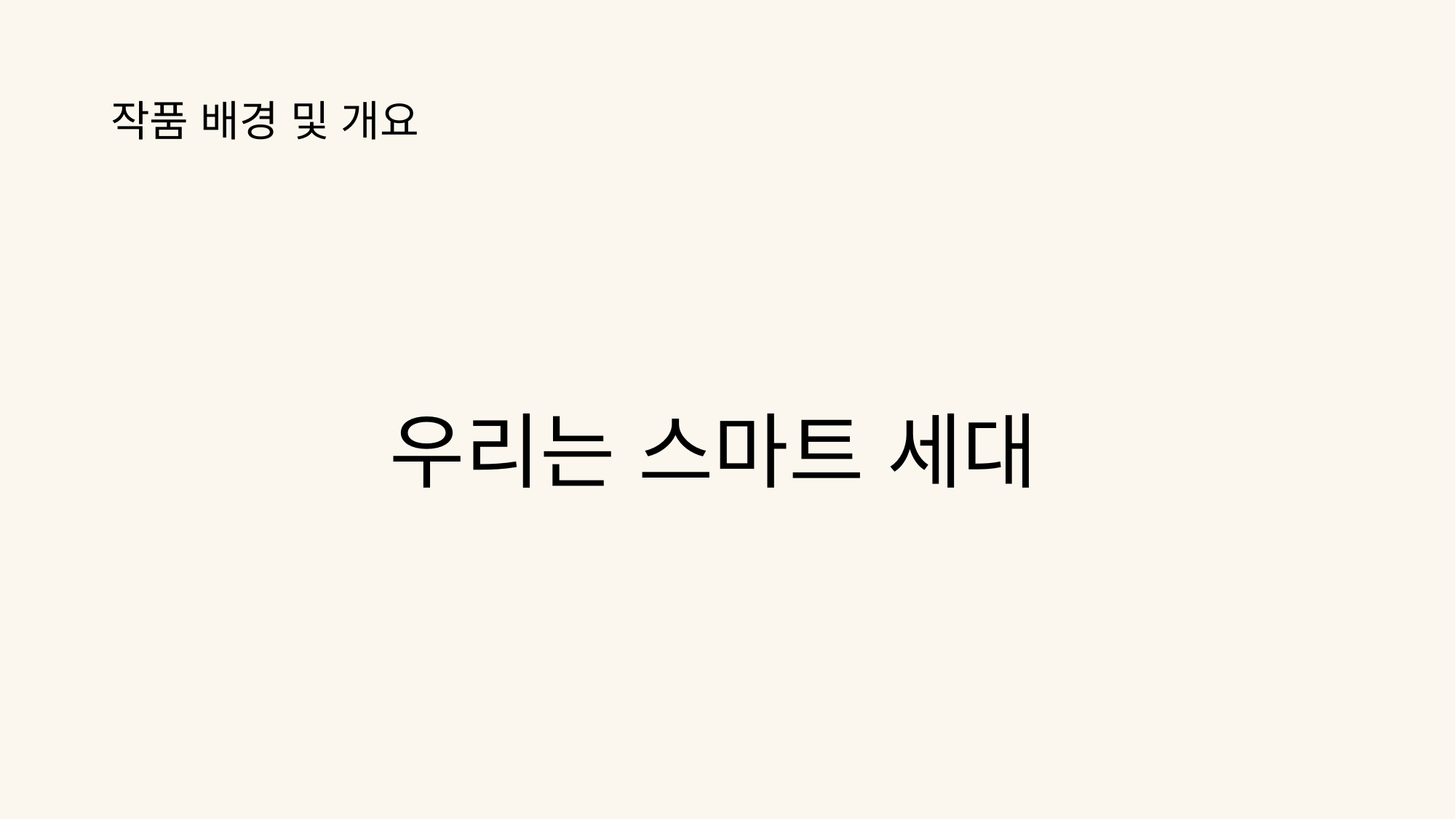

# 작품 배경 및 개요

우리는 스마트 세대